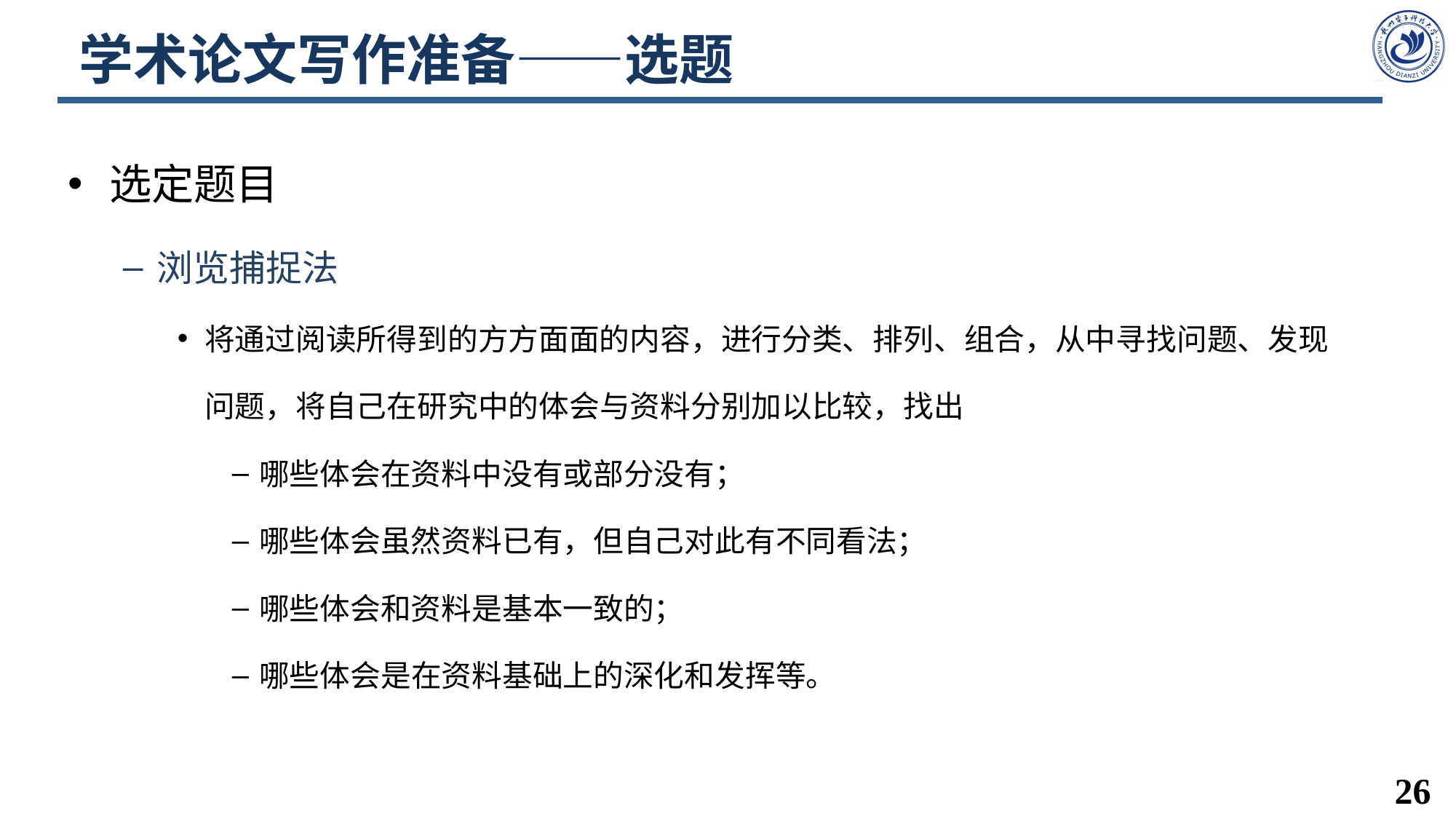

# 学术论文写作准备——选题
选定题目
浏览捕捉法
将通过阅读所得到的方方面面的内容，进行分类、排列、组合，从中寻找问题、发现问题，将自己在研究中的体会与资料分别加以比较，找出
哪些体会在资料中没有或部分没有；
哪些体会虽然资料已有，但自己对此有不同看法；
哪些体会和资料是基本一致的；
哪些体会是在资料基础上的深化和发挥等。

26